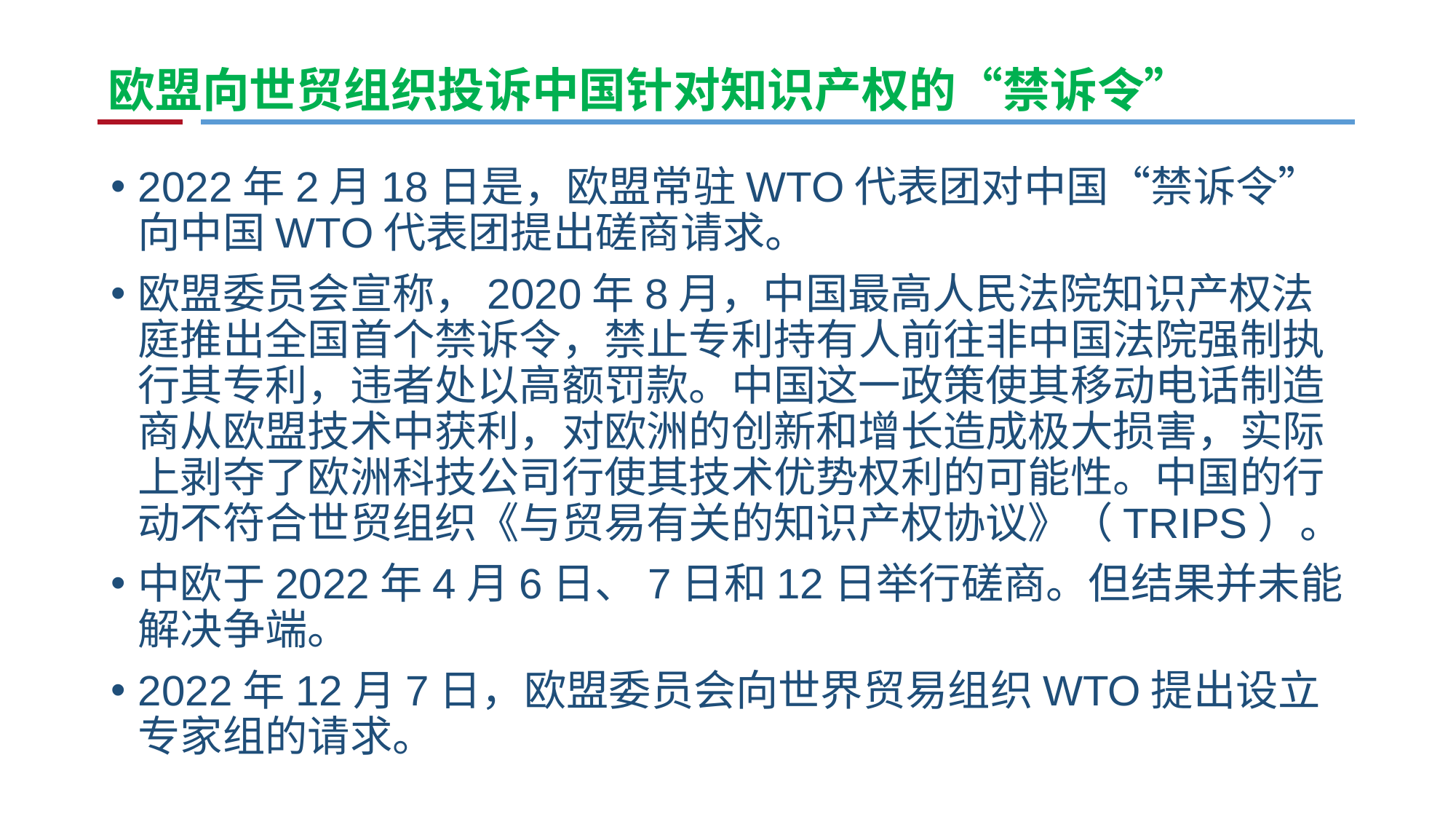

# 欧盟向世贸组织投诉中国针对知识产权的“禁诉令”
2022年2月18日是，欧盟常驻WTO代表团对中国“禁诉令”向中国WTO代表团提出磋商请求。
欧盟委员会宣称，2020年8月，中国最高人民法院知识产权法庭推出全国首个禁诉令，禁止专利持有人前往非中国法院强制执行其专利，违者处以高额罚款。中国这一政策使其移动电话制造商从欧盟技术中获利，对欧洲的创新和增长造成极大损害，实际上剥夺了欧洲科技公司行使其技术优势权利的可能性。中国的行动不符合世贸组织《与贸易有关的知识产权协议》（TRIPS）。
中欧于2022年4月6日、7日和12日举行磋商。但结果并未能解决争端。
2022年12月7日，欧盟委员会向世界贸易组织WTO提出设立专家组的请求。